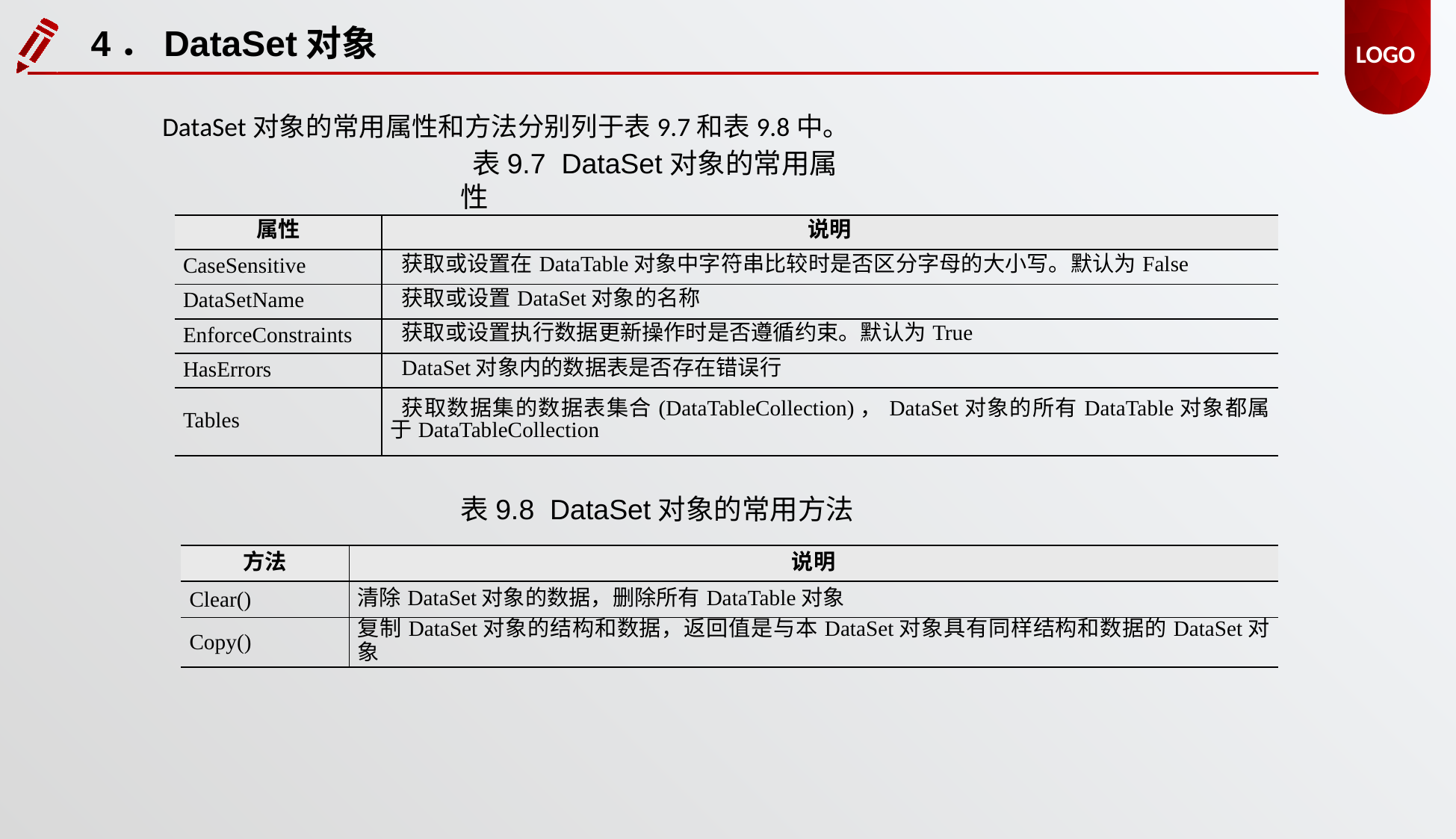

4．DataSet对象
DataSet对象的常用属性和方法分别列于表9.7和表9.8中。
表9.7  DataSet对象的常用属性
| 属性 | 说明 |
| --- | --- |
| CaseSensitive | 获取或设置在DataTable对象中字符串比较时是否区分字母的大小写。默认为False |
| DataSetName | 获取或设置DataSet对象的名称 |
| EnforceConstraints | 获取或设置执行数据更新操作时是否遵循约束。默认为True |
| HasErrors | DataSet对象内的数据表是否存在错误行 |
| Tables | 获取数据集的数据表集合(DataTableCollection)，DataSet对象的所有DataTable对象都属于DataTableCollection |
表9.8  DataSet对象的常用方法
| 方法 | 说明 |
| --- | --- |
| Clear() | 清除DataSet对象的数据，删除所有DataTable对象 |
| Copy() | 复制DataSet对象的结构和数据，返回值是与本DataSet对象具有同样结构和数据的DataSet对象 |